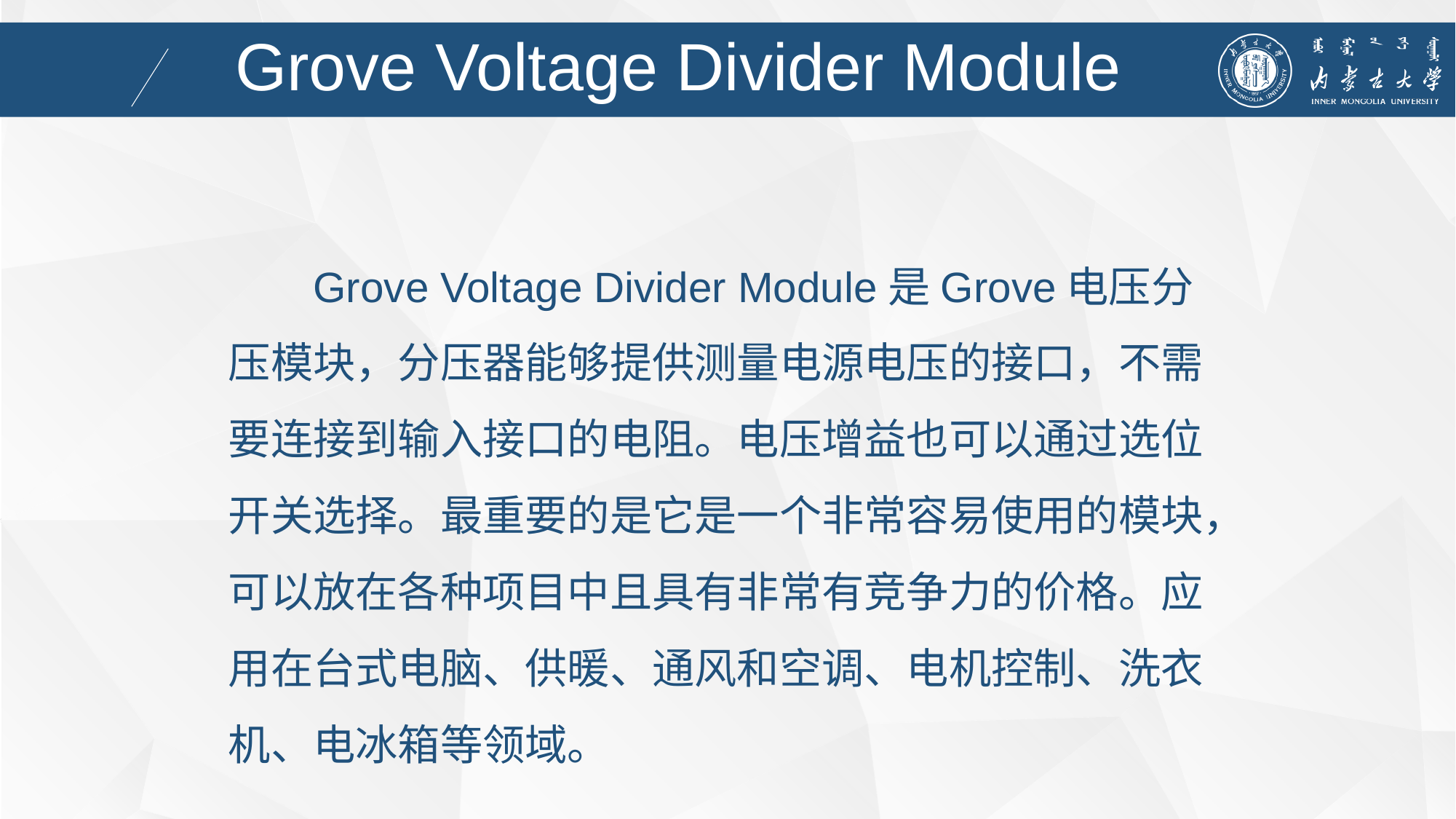

Grove Voltage Divider Module
Grove Voltage Divider Module是Grove电压分压模块，分压器能够提供测量电源电压的接口，不需要连接到输入接口的电阻。电压增益也可以通过选位开关选择。最重要的是它是一个非常容易使用的模块，可以放在各种项目中且具有非常有竞争力的价格。应用在台式电脑、供暖、通风和空调、电机控制、洗衣机、电冰箱等领域。